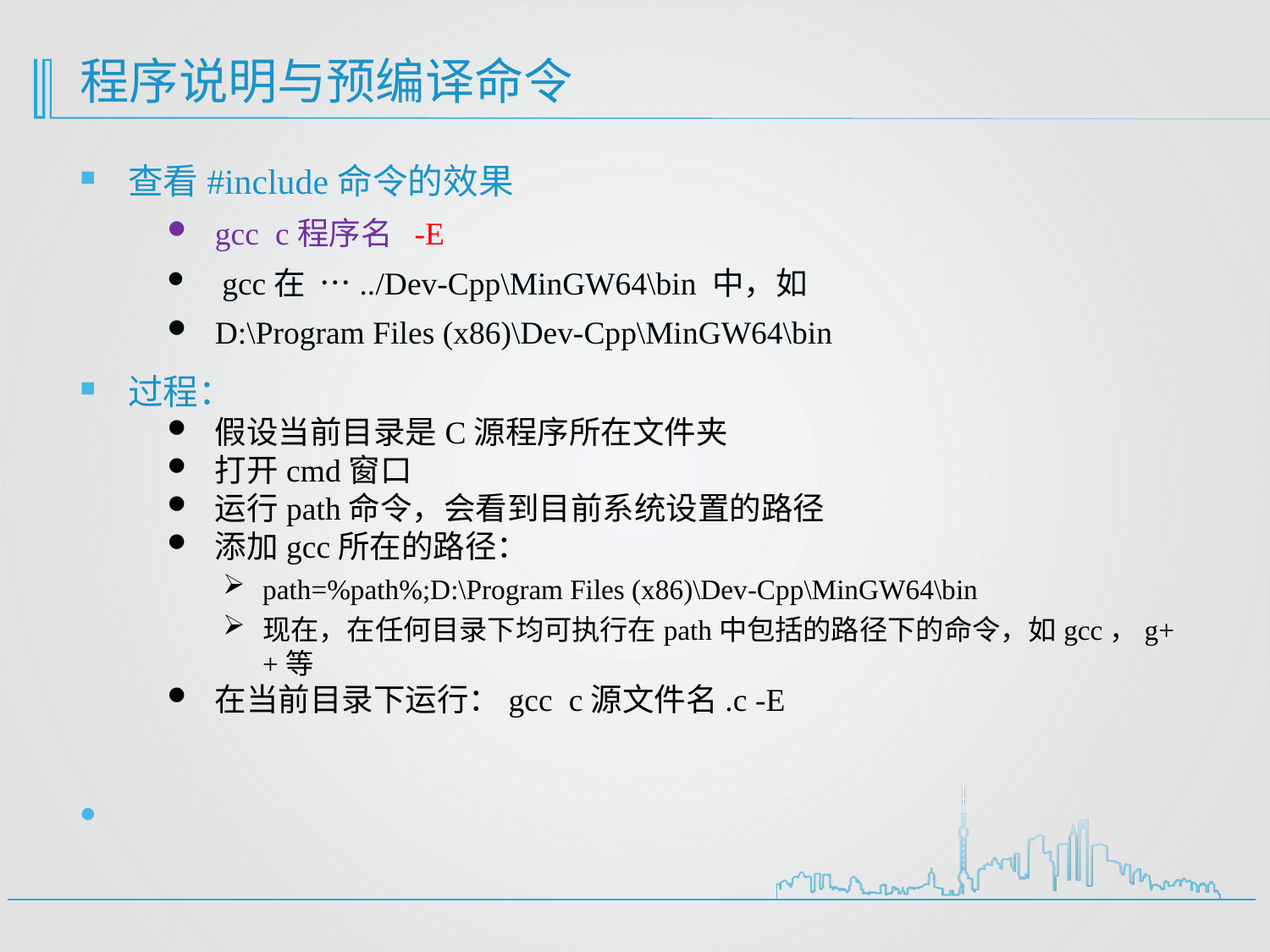

# 程序说明与预编译命令
查看#include命令的效果
gcc  c程序名  -E
 gcc在  …../Dev-Cpp\MinGW64\bin 中，如
D:\Program Files (x86)\Dev-Cpp\MinGW64\bin
过程：
假设当前目录是C源程序所在文件夹
打开cmd窗口
运行path命令，会看到目前系统设置的路径
添加gcc所在的路径：
path=%path%;D:\Program Files (x86)\Dev-Cpp\MinGW64\bin
现在，在任何目录下均可执行在path中包括的路径下的命令，如gcc，g++等
在当前目录下运行：gcc  c源文件名.c -E